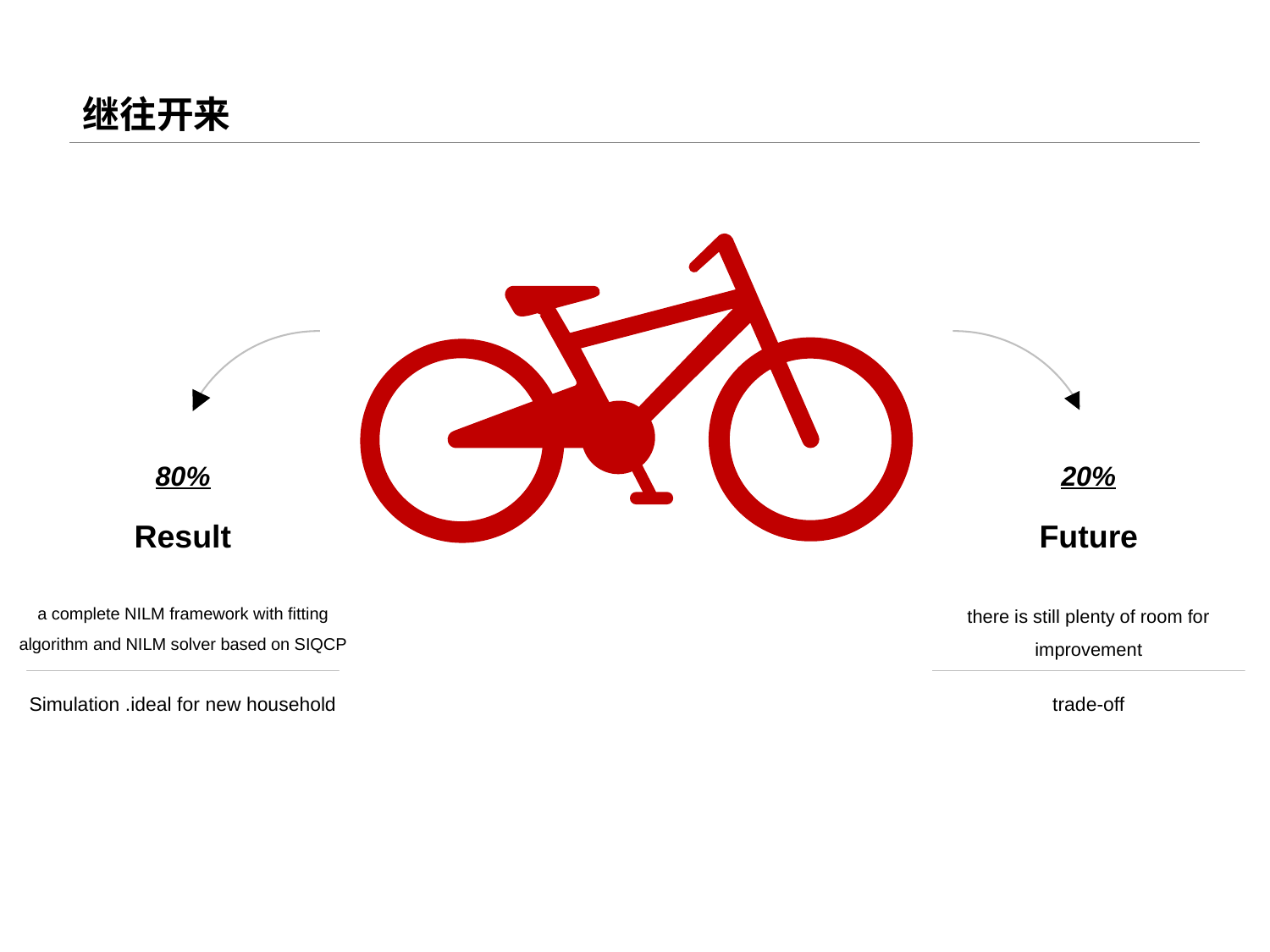

# 继往开来

80%
Result
a complete NILM framework with fitting algorithm and NILM solver based on SIQCP
Simulation .ideal for new household
20%
Future
there is still plenty of room for improvement
trade-off
29